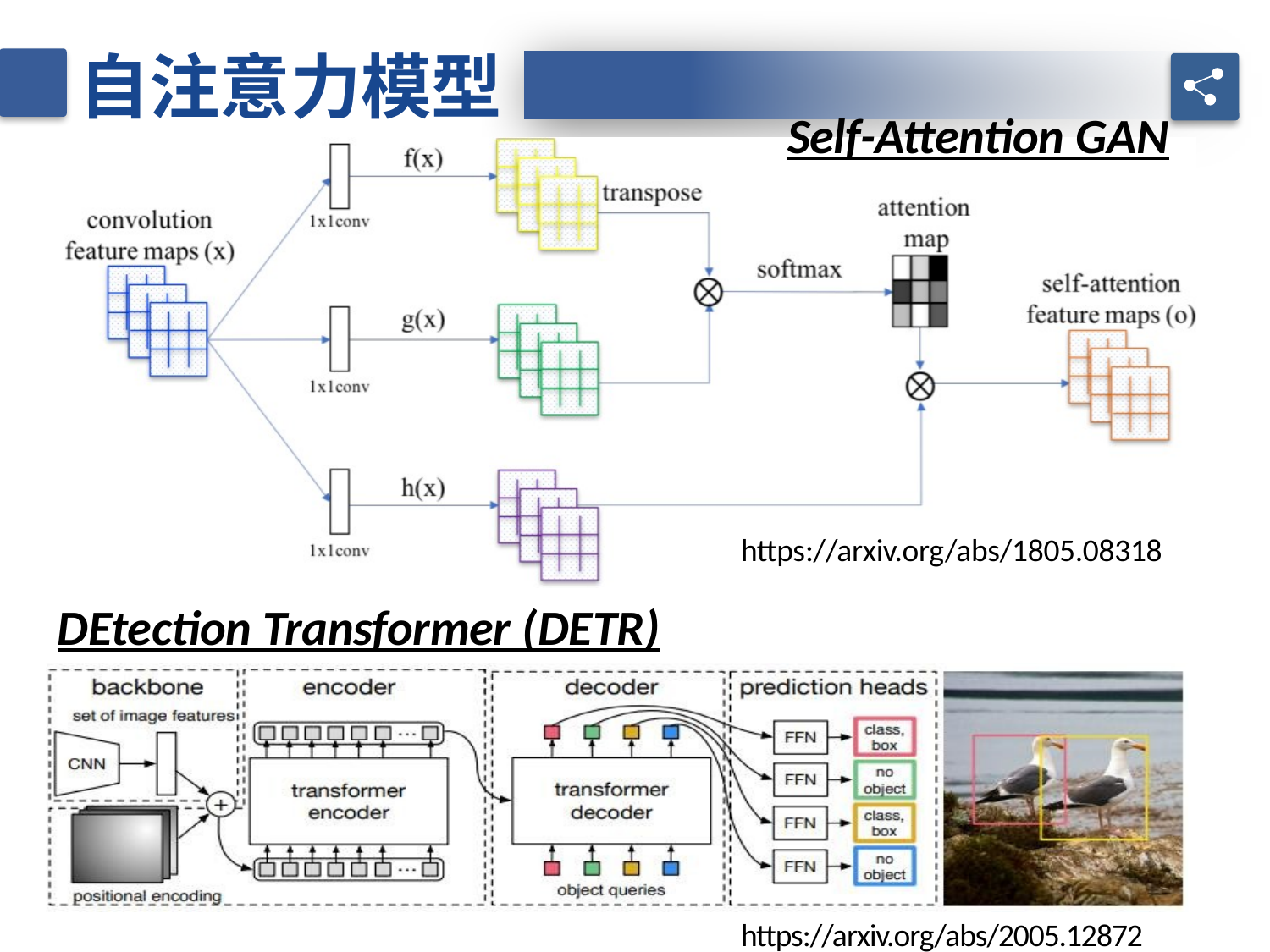

自注意力模型

Self-Attention GAN

https://arxiv.org/abs/1805.08318
DEtection Transformer (DETR)

https://arxiv.org/abs/2005.12872